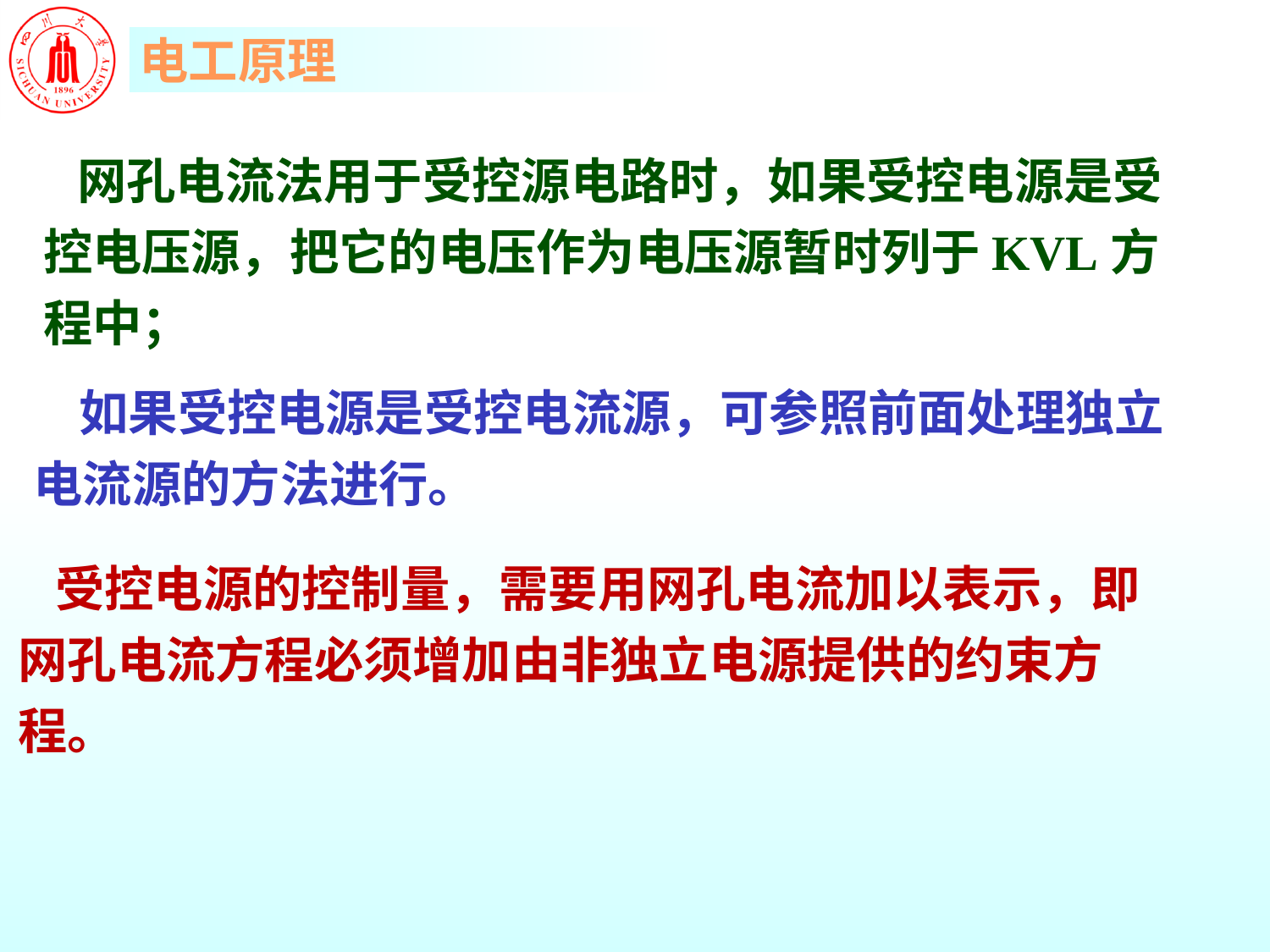

网孔电流法用于受控源电路时，如果受控电源是受控电压源，把它的电压作为电压源暂时列于KVL方程中；
   如果受控电源是受控电流源，可参照前面处理独立电流源的方法进行。
受控电源的控制量，需要用网孔电流加以表示，即网孔电流方程必须增加由非独立电源提供的约束方程。

79